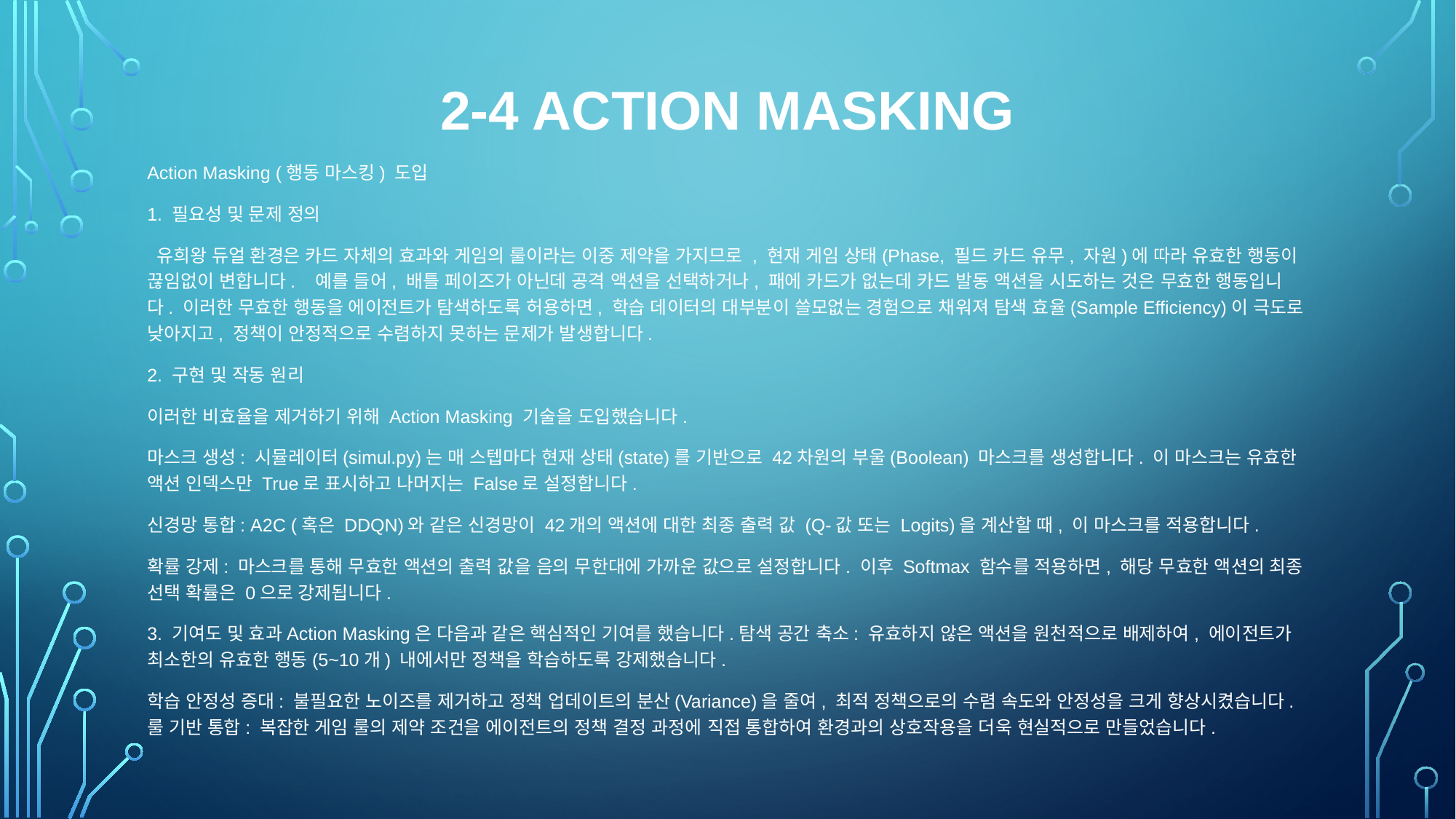

# 2-4 Action Masking
Action Masking (행동 마스킹) 도입
1. 필요성 및 문제 정의
 유희왕 듀얼 환경은 카드 자체의 효과와 게임의 룰이라는 이중 제약을 가지므로 , 현재 게임 상태(Phase, 필드 카드 유무, 자원)에 따라 유효한 행동이 끊임없이 변합니다.   예를 들어, 배틀 페이즈가 아닌데 공격 액션을 선택하거나, 패에 카드가 없는데 카드 발동 액션을 시도하는 것은 무효한 행동입니다. 이러한 무효한 행동을 에이전트가 탐색하도록 허용하면, 학습 데이터의 대부분이 쓸모없는 경험으로 채워져 탐색 효율(Sample Efficiency)이 극도로 낮아지고, 정책이 안정적으로 수렴하지 못하는 문제가 발생합니다.
2. 구현 및 작동 원리
이러한 비효율을 제거하기 위해 Action Masking 기술을 도입했습니다.
마스크 생성: 시뮬레이터(simul.py)는 매 스텝마다 현재 상태(state)를 기반으로 42차원의 부울(Boolean) 마스크를 생성합니다. 이 마스크는 유효한 액션 인덱스만 True로 표시하고 나머지는 False로 설정합니다.
신경망 통합: A2C (혹은 DDQN)와 같은 신경망이 42개의 액션에 대한 최종 출력 값 (Q-값 또는 Logits)을 계산할 때, 이 마스크를 적용합니다.
확률 강제: 마스크를 통해 무효한 액션의 출력 값을 음의 무한대에 가까운 값으로 설정합니다. 이후 Softmax 함수를 적용하면, 해당 무효한 액션의 최종 선택 확률은 0으로 강제됩니다.
3. 기여도 및 효과Action Masking은 다음과 같은 핵심적인 기여를 했습니다.탐색 공간 축소: 유효하지 않은 액션을 원천적으로 배제하여, 에이전트가 최소한의 유효한 행동(5~10개) 내에서만 정책을 학습하도록 강제했습니다.
학습 안정성 증대: 불필요한 노이즈를 제거하고 정책 업데이트의 분산(Variance)을 줄여, 최적 정책으로의 수렴 속도와 안정성을 크게 향상시켰습니다.룰 기반 통합: 복잡한 게임 룰의 제약 조건을 에이전트의 정책 결정 과정에 직접 통합하여 환경과의 상호작용을 더욱 현실적으로 만들었습니다.